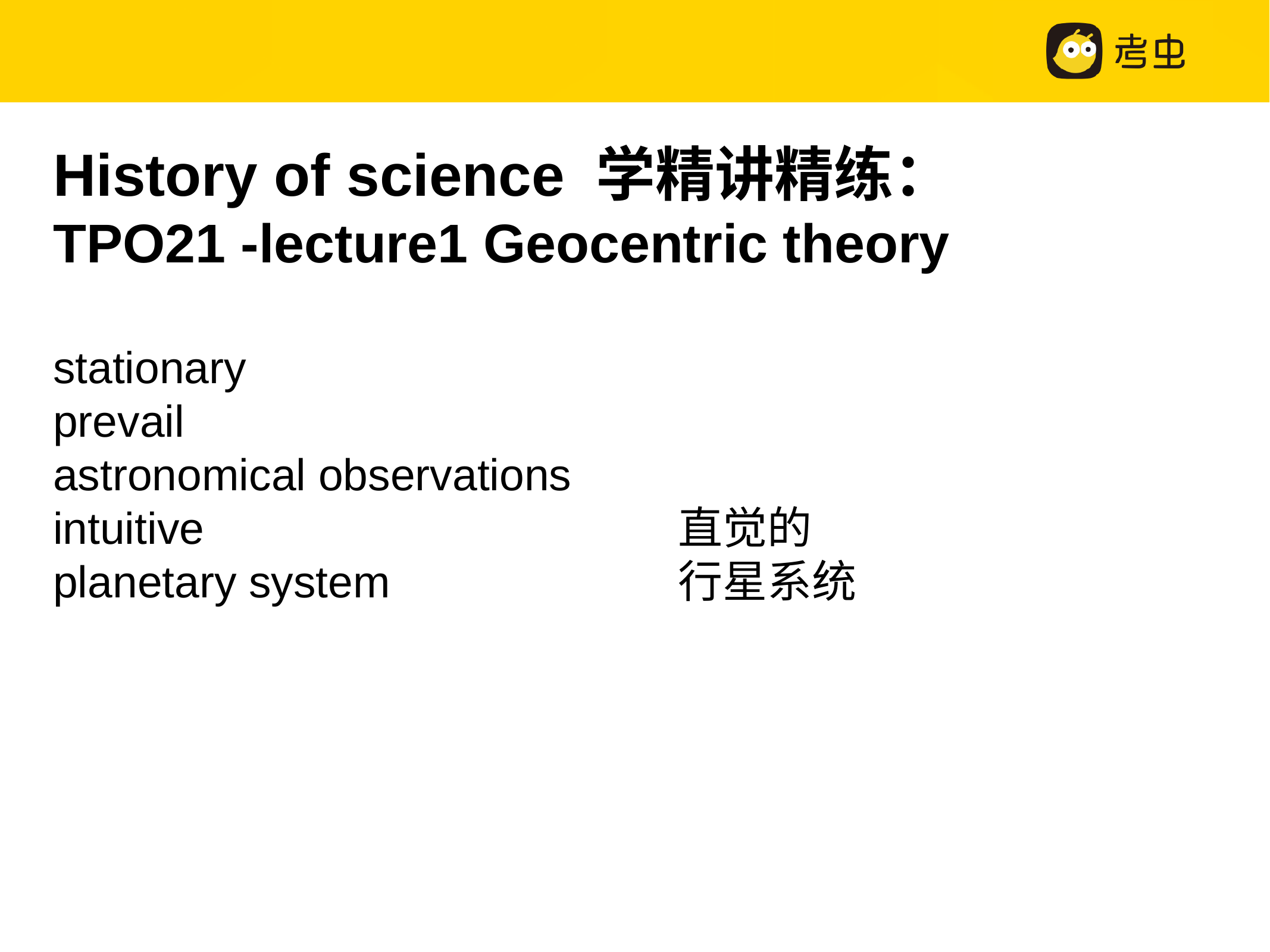

History of science 学精讲精练：
TPO21 -lecture1 Geocentric theory

stationary
prevail
astronomical observations
intuitive  						直觉的
planetary system 				行星系统